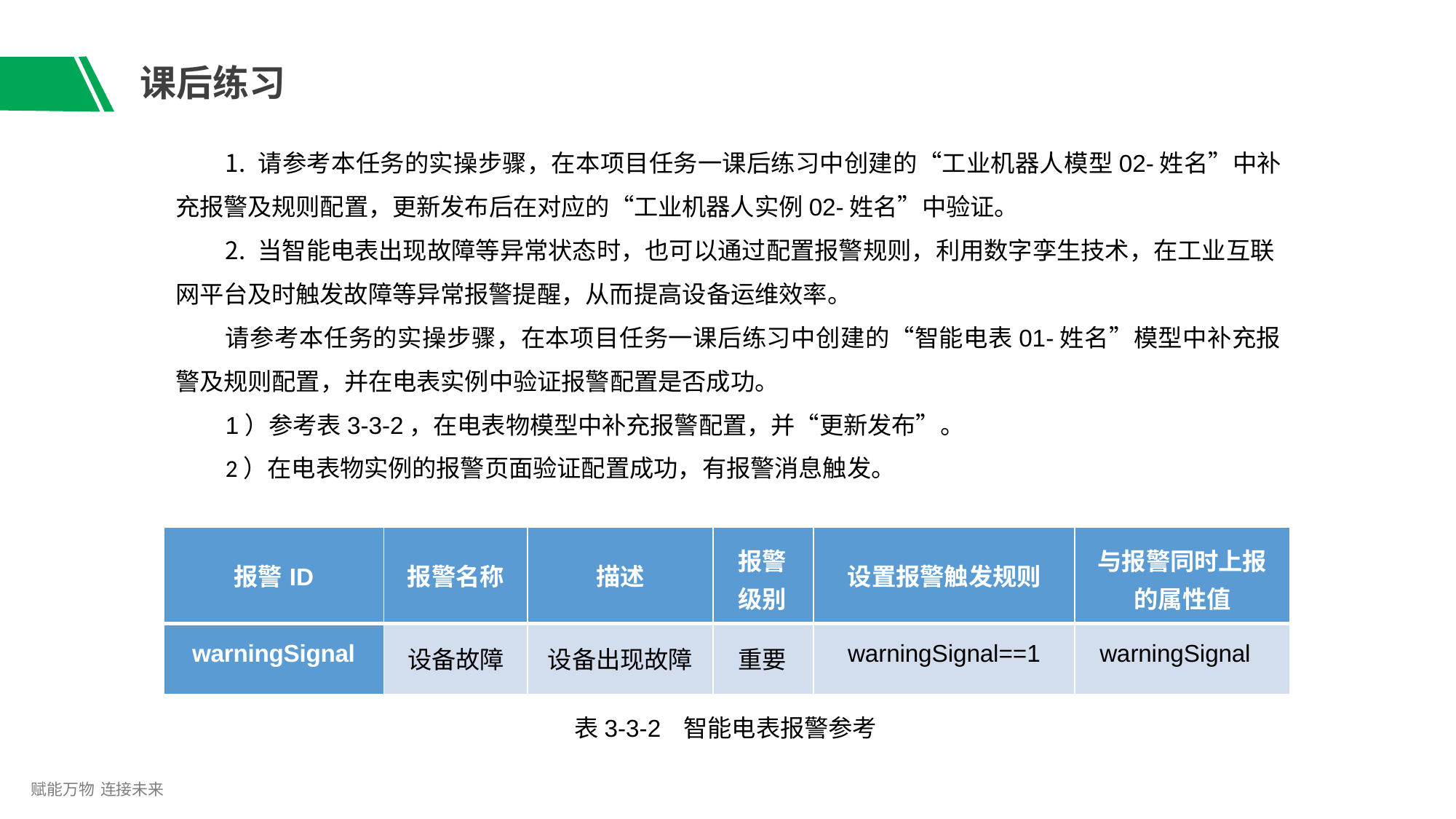

# 课后练习
请参考本任务的实操步骤，在本项目任务一课后练习中创建的“工业机器人模型02-姓名”中补
充报警及规则配置，更新发布后在对应的“工业机器人实例02-姓名”中验证。
当智能电表出现故障等异常状态时，也可以通过配置报警规则，利用数字孪生技术，在工业互联
网平台及时触发故障等异常报警提醒，从而提高设备运维效率。
请参考本任务的实操步骤，在本项目任务一课后练习中创建的“智能电表01-姓名”模型中补充报 警及规则配置，并在电表实例中验证报警配置是否成功。
1）参考表3-3-2，在电表物模型中补充报警配置，并“更新发布”。
2）在电表物实例的报警页面验证配置成功，有报警消息触发。
| 报警ID | 报警名称 | 描述 | 报警 级别 | 设置报警触发规则 | 与报警同时上报 的属性值 |
| --- | --- | --- | --- | --- | --- |
| warningSignal | 设备故障 | 设备出现故障 | 重要 | warningSignal==1 | warningSignal |
表3-3-2
智能电表报警参考
赋能万物 连接未来